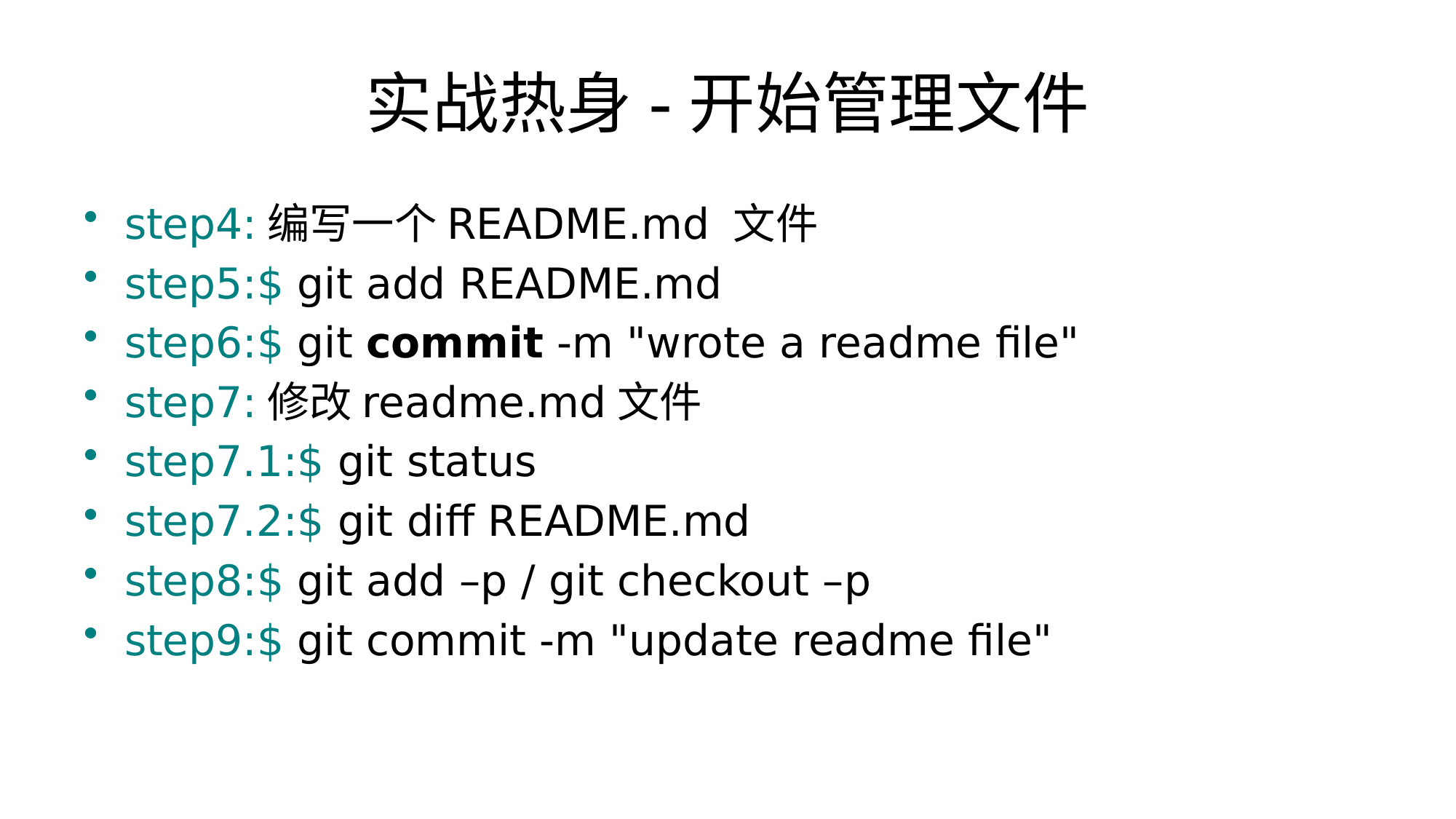

# 实战热身-开始管理文件
step4:编写一个README.md 文件
step5:$ git add README.md
step6:$ git commit -m "wrote a readme file"
step7:修改readme.md文件
step7.1:$ git status
step7.2:$ git diff README.md
step8:$ git add –p / git checkout –p
step9:$ git commit -m "update readme file"